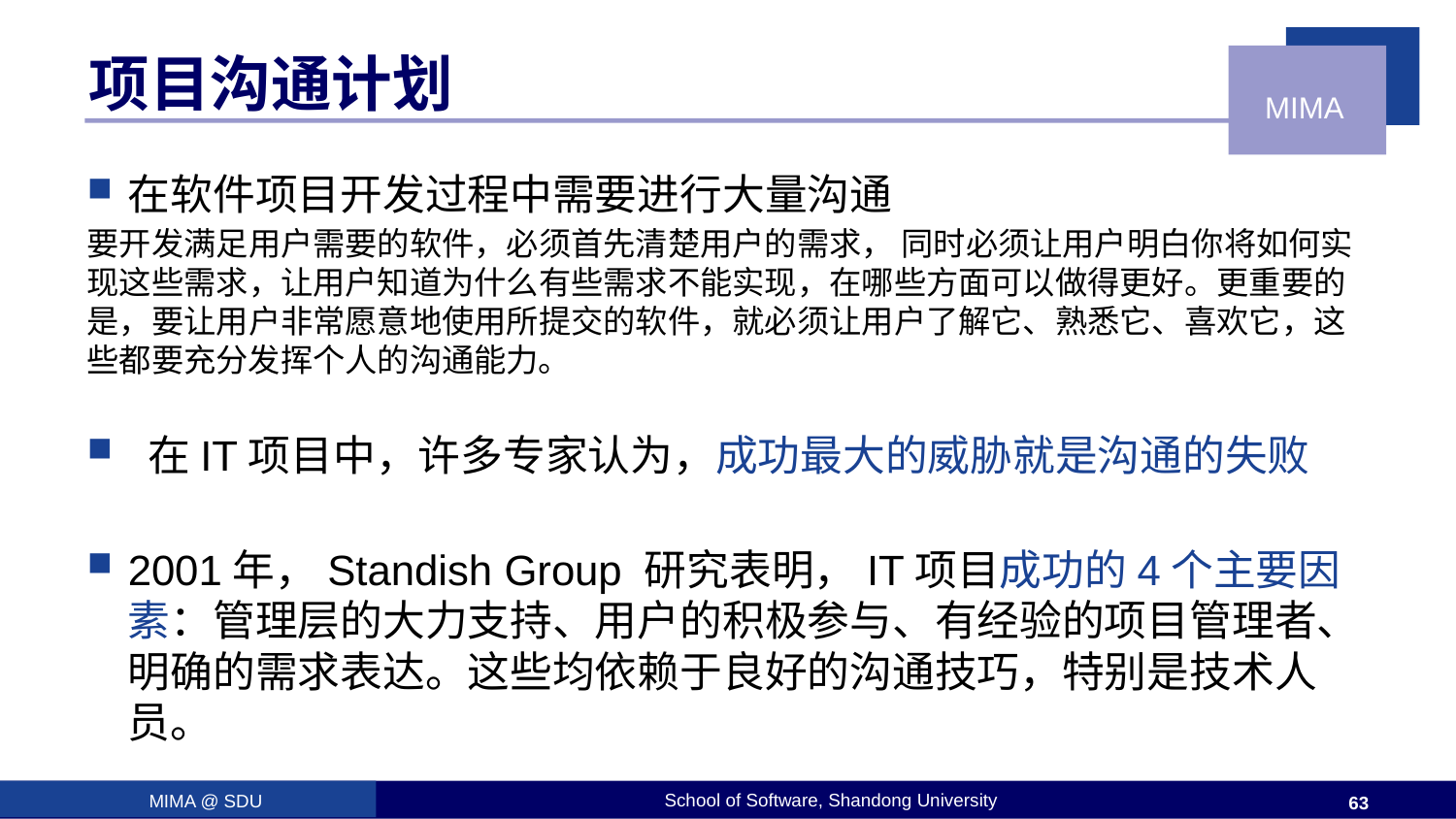

# 项目沟通计划
在软件项目开发过程中需要进行大量沟通
要开发满足用户需要的软件，必须首先清楚用户的需求， 同时必须让用户明白你将如何实现这些需求，让用户知道为什么有些需求不能实现，在哪些方面可以做得更好。更重要的是，要让用户非常愿意地使用所提交的软件，就必须让用户了解它、熟悉它、喜欢它，这些都要充分发挥个人的沟通能力。

 在IT项目中，许多专家认为，成功最大的威胁就是沟通的失败

2001年，Standish Group 研究表明，IT项目成功的4个主要因素：管理层的大力支持、用户的积极参与、有经验的项目管理者、明确的需求表达。这些均依赖于良好的沟通技巧，特别是技术人员。